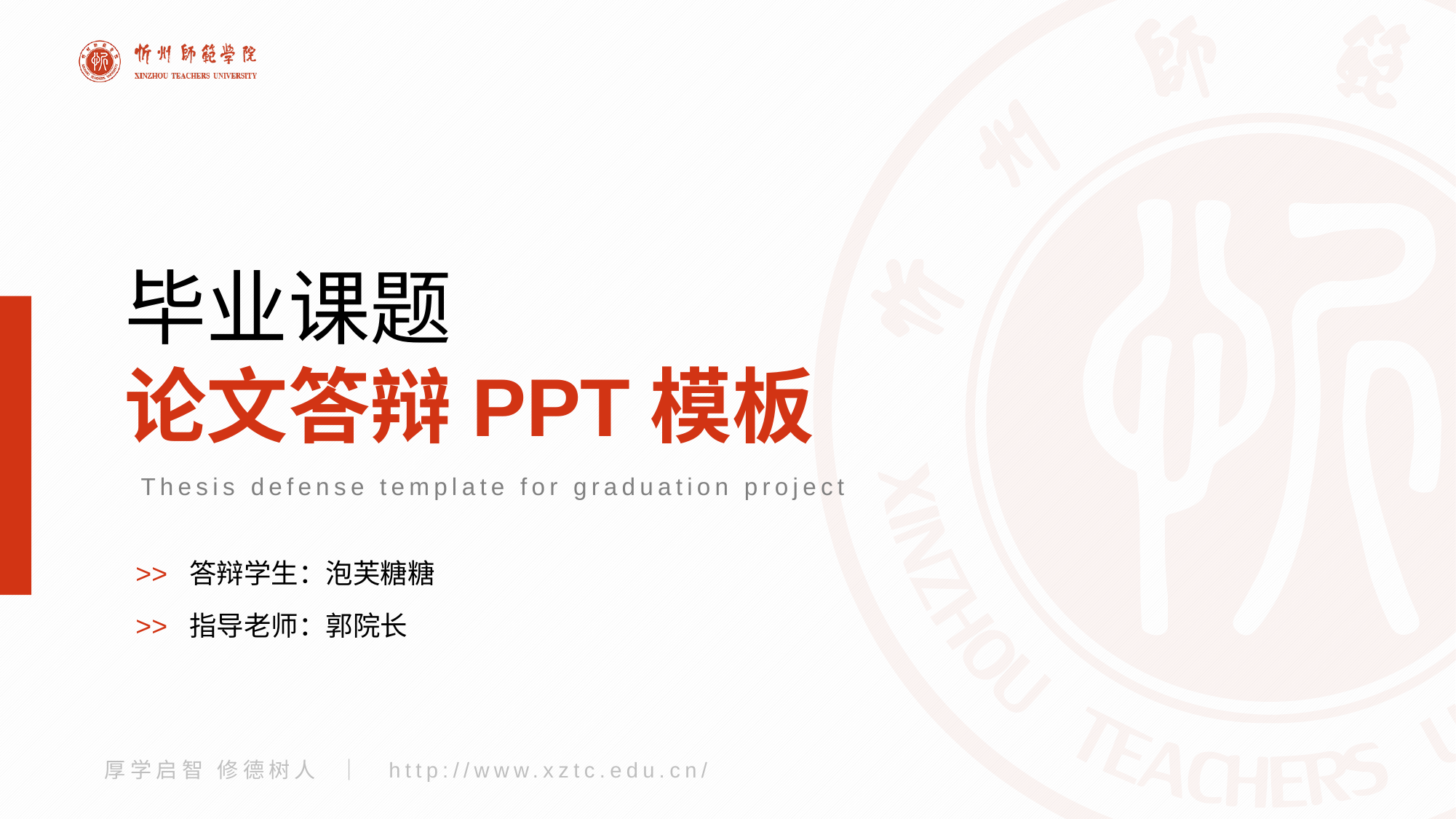

毕业课题
论文答辩PPT模板
Thesis defense template for graduation project
>>  答辩学生：泡芙糖糖
>>  指导老师：郭院长
厚学启智 修德树人  ｜  http://www.xztc.edu.cn/